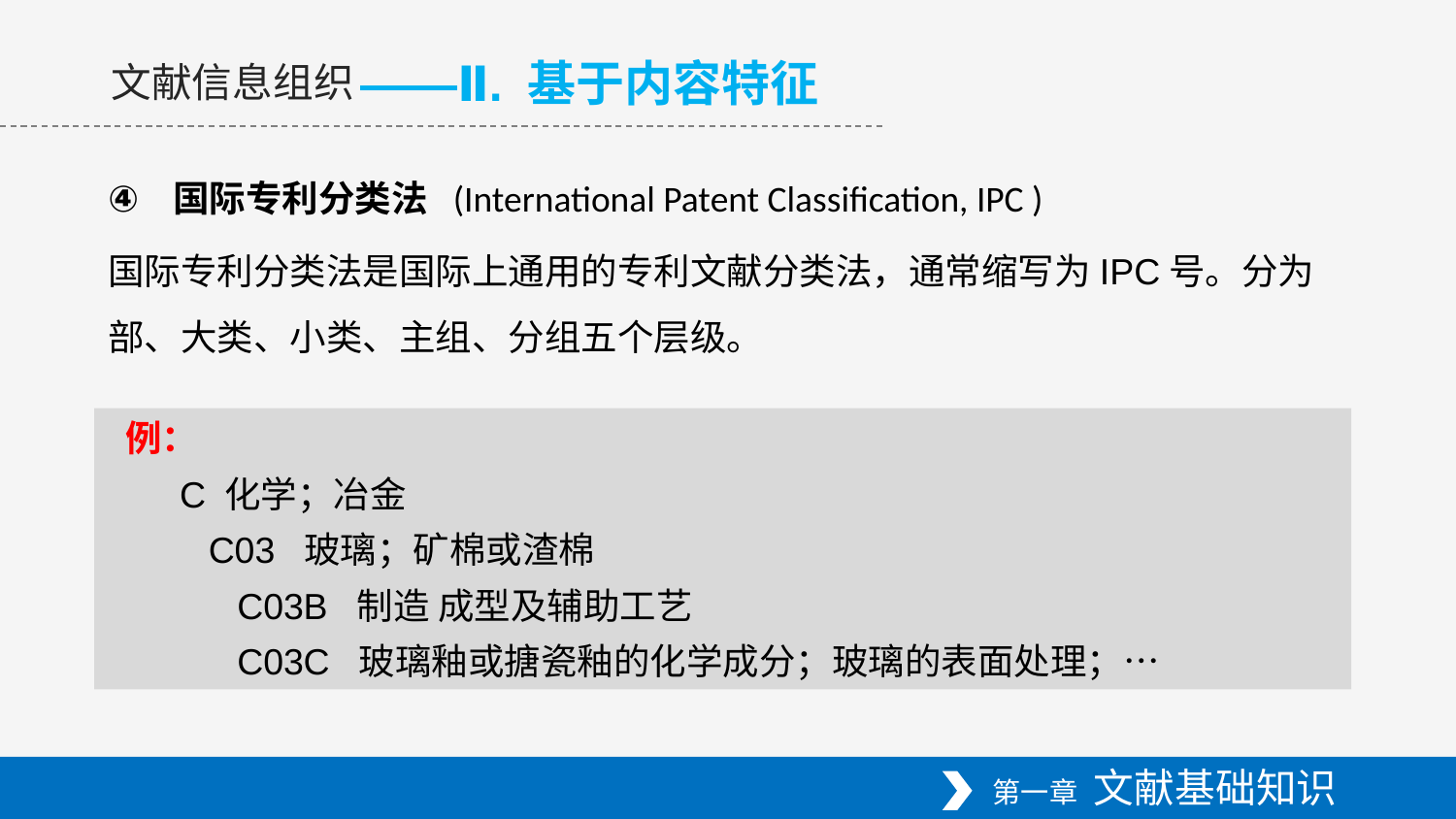

——Ⅱ. 基于内容特征
文献信息组织
国际专利分类法  (International Patent Classification, IPC )
国际专利分类法是国际上通用的专利文献分类法，通常缩写为IPC号。分为部、大类、小类、主组、分组五个层级。
 例：
C 化学；冶金
C03  玻璃；矿棉或渣棉
C03B  制造 成型及辅助工艺
C03C  玻璃釉或搪瓷釉的化学成分；玻璃的表面处理；…